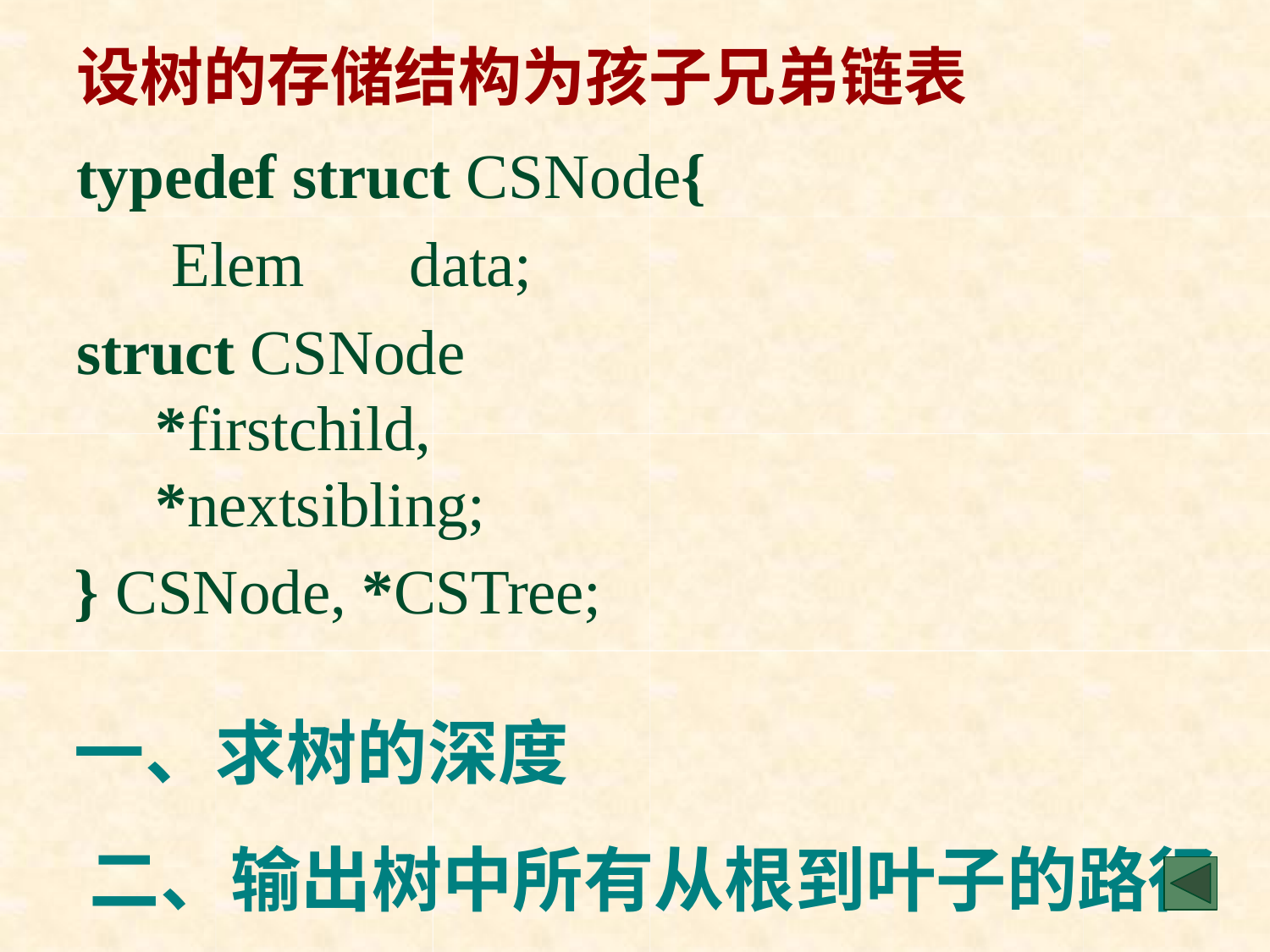

设树的存储结构为孩子兄弟链表
typedef struct CSNode{  Elem	data;
struct CSNode *firstchild, *nextsibling;
} CSNode, *CSTree;

一、求树的深度
二、输出树中所有从根到叶子的路径 三、建树的存储结构